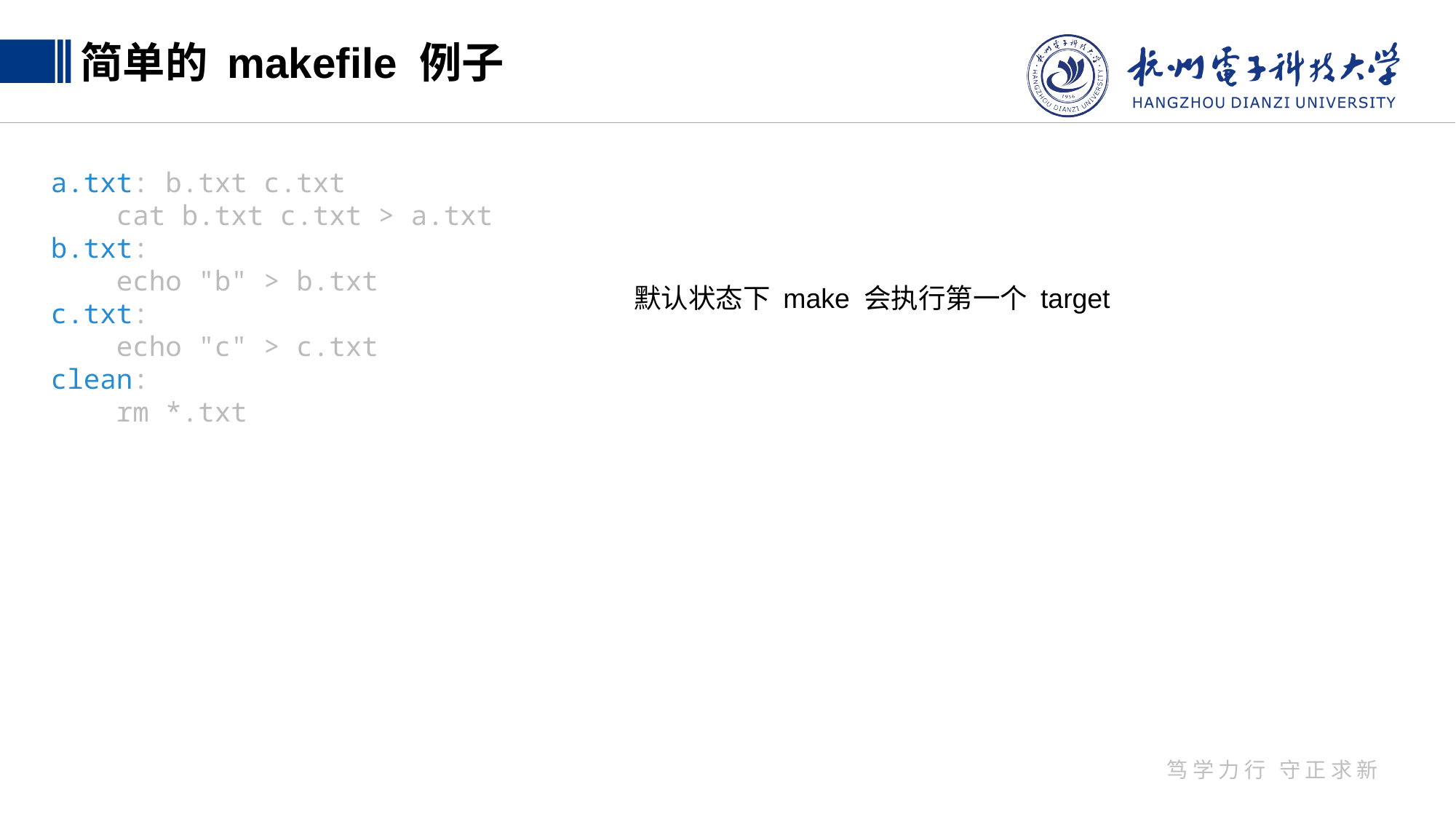

简单的 makefile 例子
a.txt: b.txt c.txt
    cat b.txt c.txt > a.txt
b.txt:
    echo "b" > b.txt
c.txt:
    echo "c" > c.txt
clean:
    rm *.txt
默认状态下 make 会执行第一个 target
笃学力行 守正求新